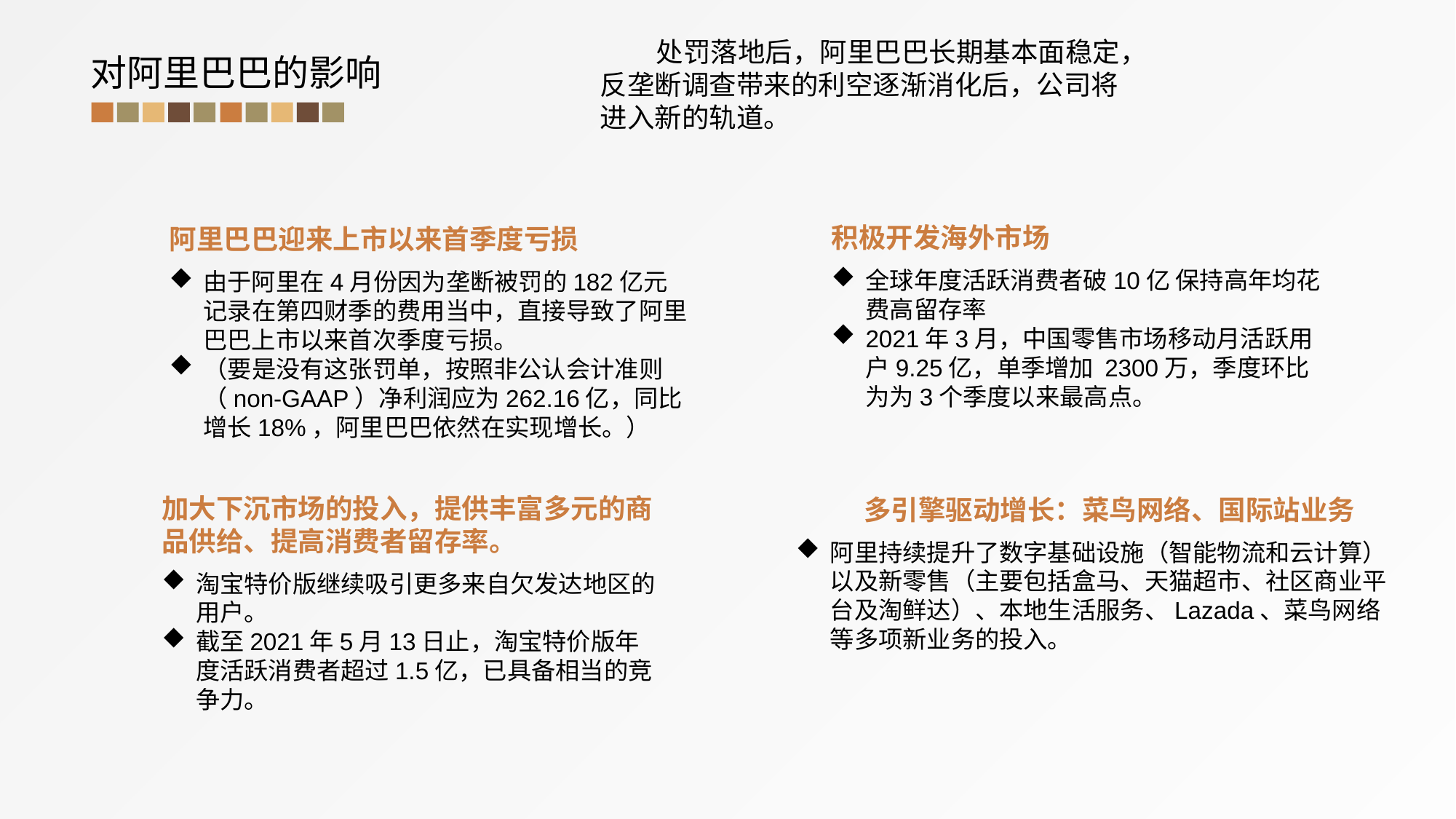

处罚落地后，阿里巴巴长期基本面稳定，反垄断调查带来的利空逐渐消化后，公司将进入新的轨道。
对阿里巴巴的影响

积极开发海外市场
全球年度活跃消费者破10亿 保持高年均花费高留存率
2021年3月，中国零售市场移动月活跃用户9.25亿，单季增加 2300万，季度环比为为3个季度以来最高点。
阿里巴巴迎来上市以来首季度亏损
由于阿里在4月份因为垄断被罚的182亿元记录在第四财季的费用当中，直接导致了阿里巴巴上市以来首次季度亏损。
（要是没有这张罚单，按照非公认会计准则（non-GAAP）净利润应为262.16亿，同比增长18%，阿里巴巴依然在实现增长。）
加大下沉市场的投入，提供丰富多元的商品供给、提高消费者留存率。
淘宝特价版继续吸引更多来自欠发达地区的用户。
截至2021年5月13日止，淘宝特价版年度活跃消费者超过1.5亿，已具备相当的竞争力。
多引擎驱动增长：菜鸟网络、国际站业务
阿里持续提升了数字基础设施（智能物流和云计算）以及新零售（主要包括盒马、天猫超市、社区商业平台及淘鲜达）、本地生活服务、Lazada、菜鸟网络等多项新业务的投入。